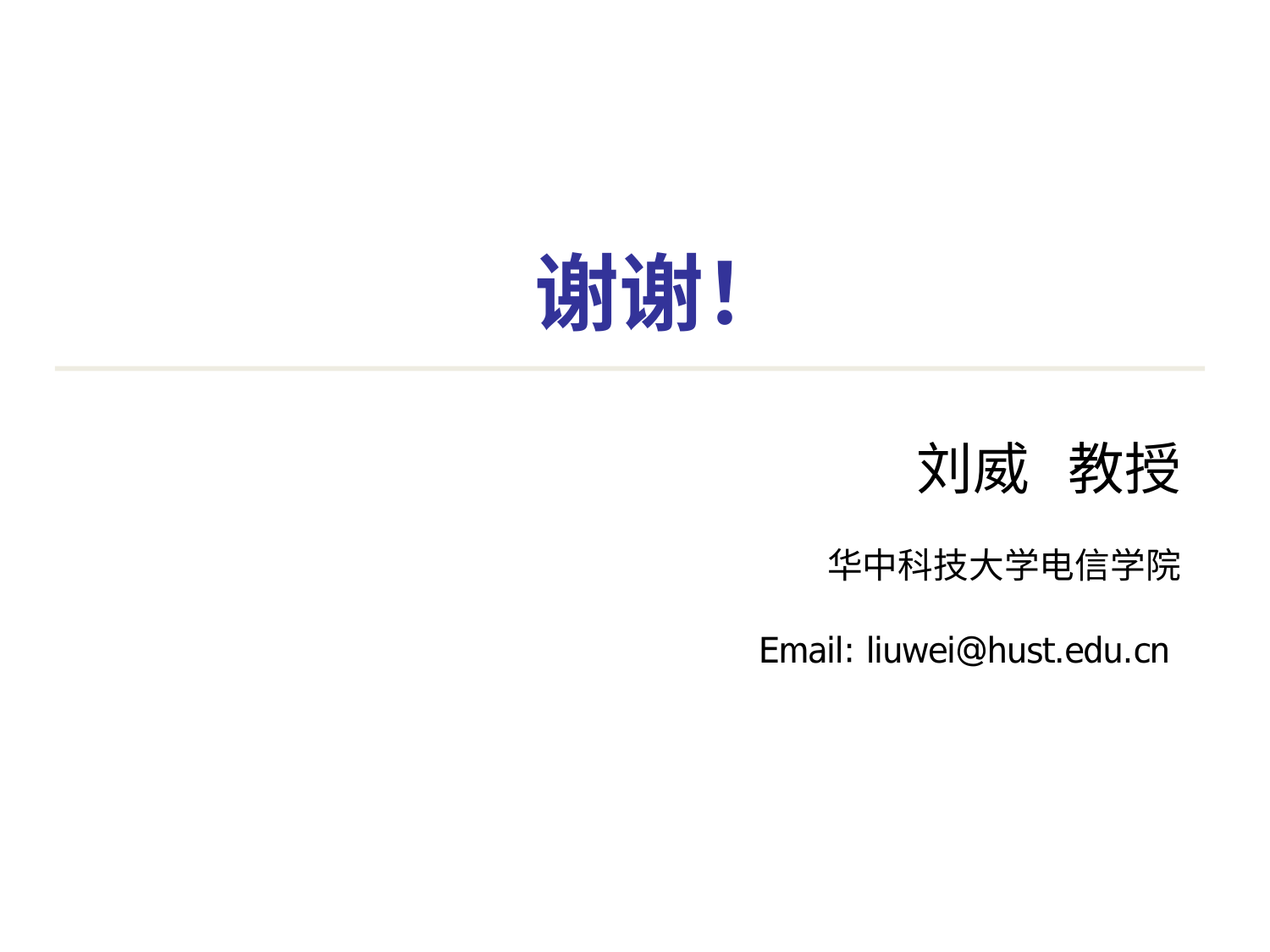

# 谢谢！
刘威   教授

华中科技大学电信学院

Email: liuwei@hust.edu.cn